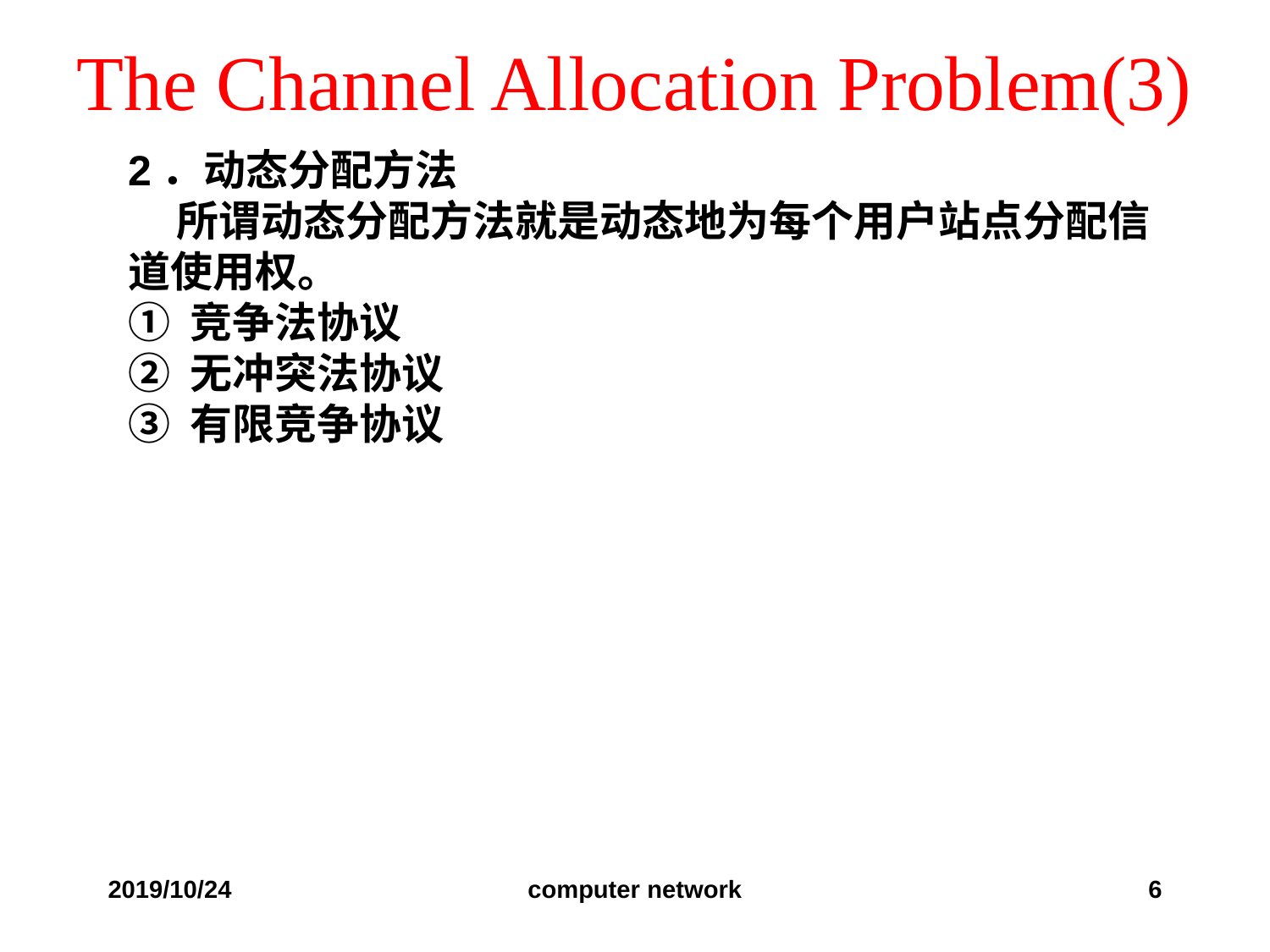

# The Channel Allocation Problem(3)
2．动态分配方法
    所谓动态分配方法就是动态地为每个用户站点分配信道使用权。
① 竞争法协议
② 无冲突法协议
③ 有限竞争协议

2019/10/24
computer network
6